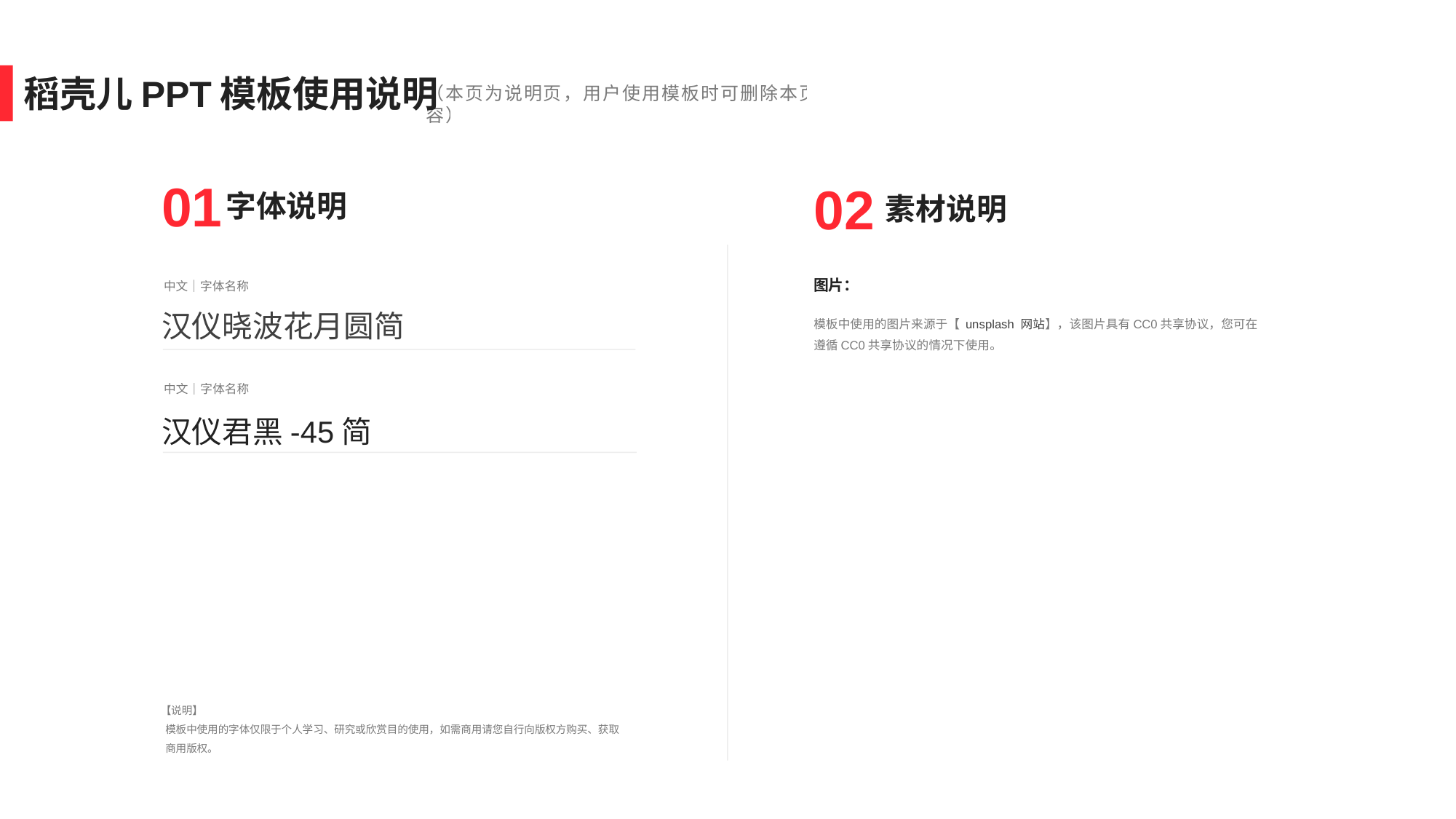

稻壳儿PPT模板使用说明
（本页为说明页，用户使用模板时可删除本页内容）
01
字体说明
02
素材说明
图片：
模板中使用的图片来源于【 unsplash 网站】，该图片具有CC0共享协议，您可在遵循CC0共享协议的情况下使用。
中文｜字体名称
汉仪晓波花月圆简
中文｜字体名称
汉仪君黑-45简
【说明】
模板中使用的字体仅限于个人学习、研究或欣赏目的使用，如需商用请您自行向版权方购买、获取商用版权。